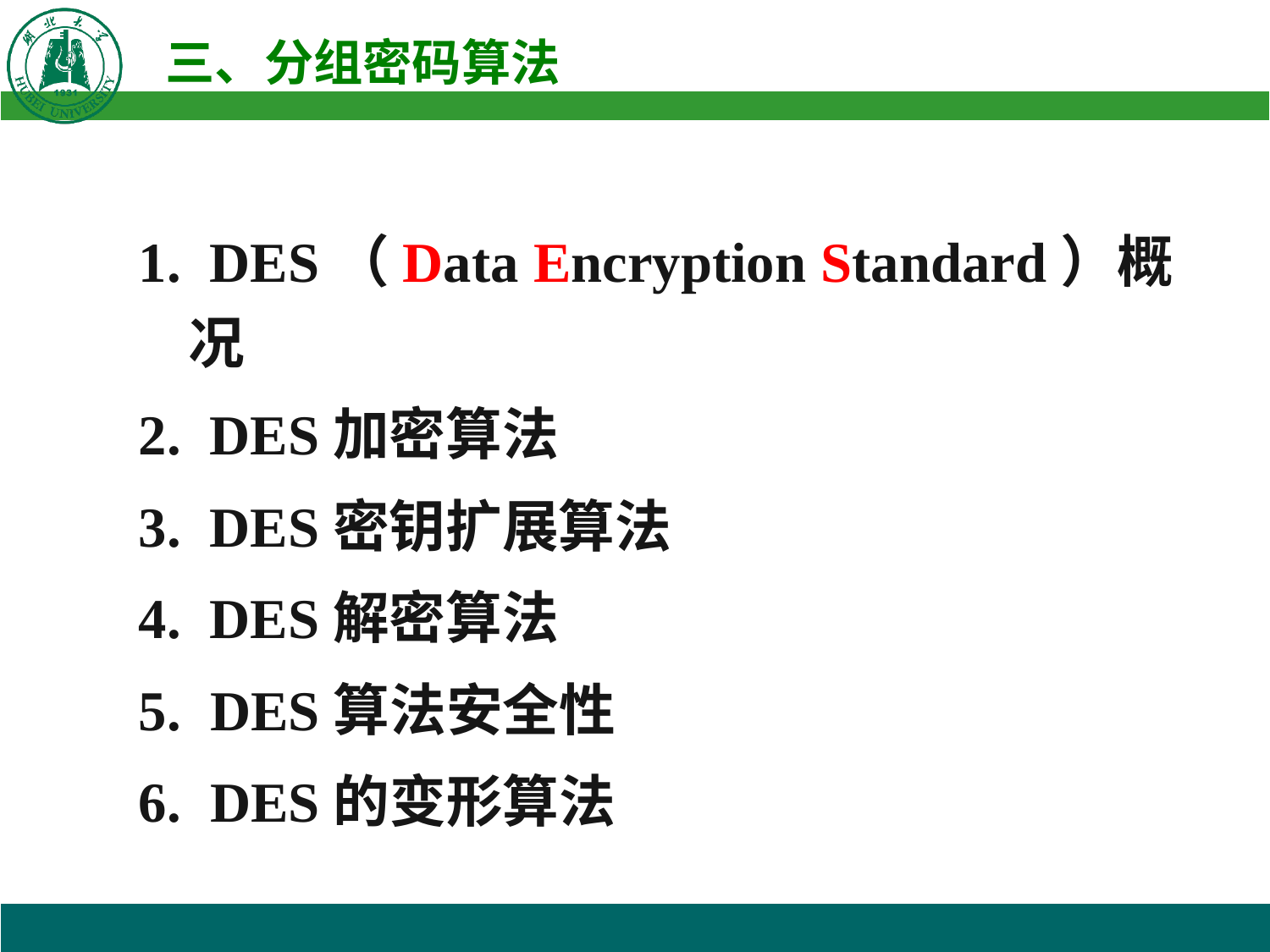

1.  DES（Data Encryption Standard）概况
2.  DES加密算法
3.  DES密钥扩展算法
4.  DES解密算法
DES算法安全性
DES的变形算法